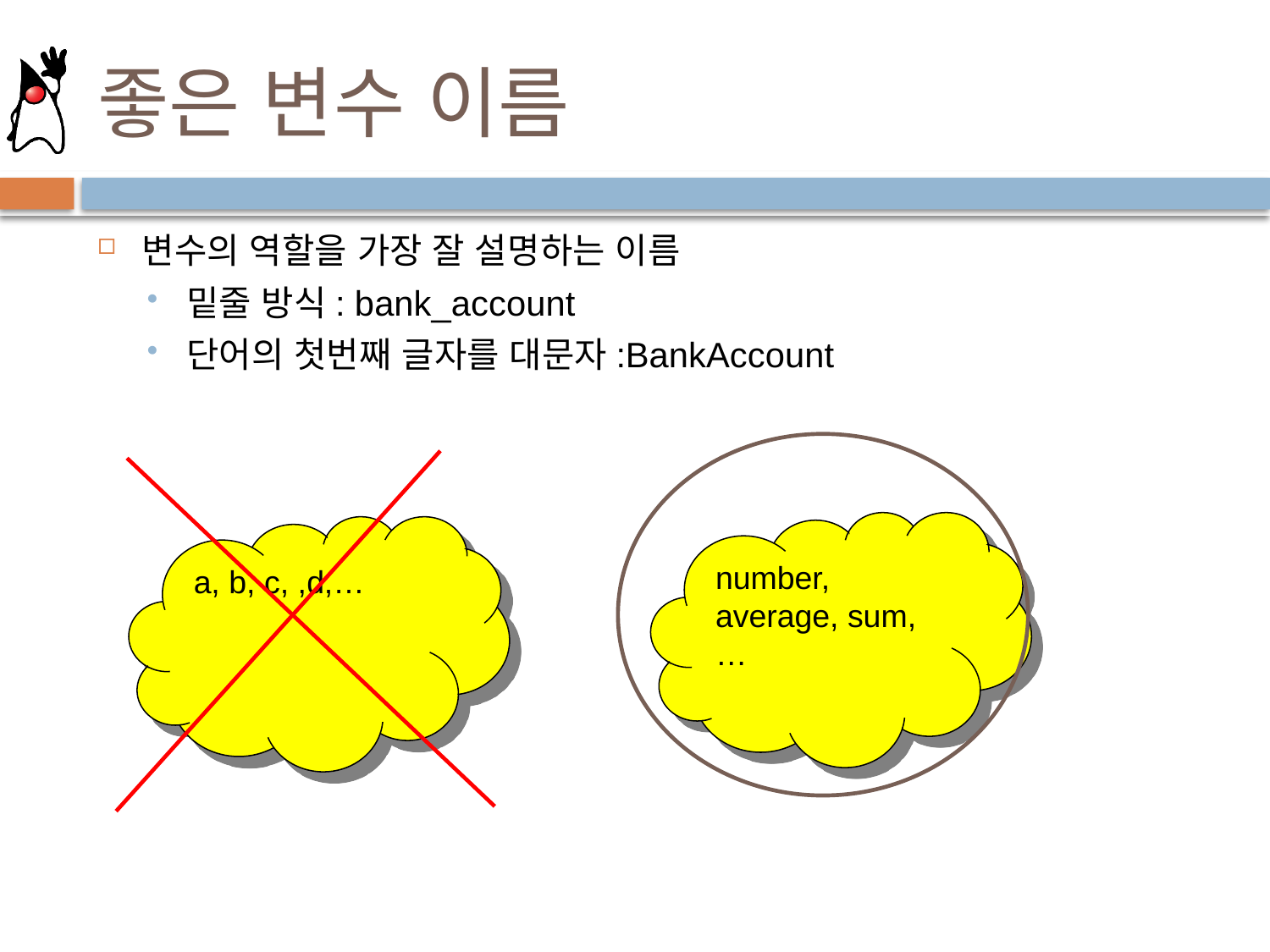

# 좋은 변수 이름
변수의 역할을 가장 잘 설명하는 이름
밑줄 방식: bank_account
단어의 첫번째 글자를 대문자:BankAccount

number, average, sum,…
a, b, c, ,d,…